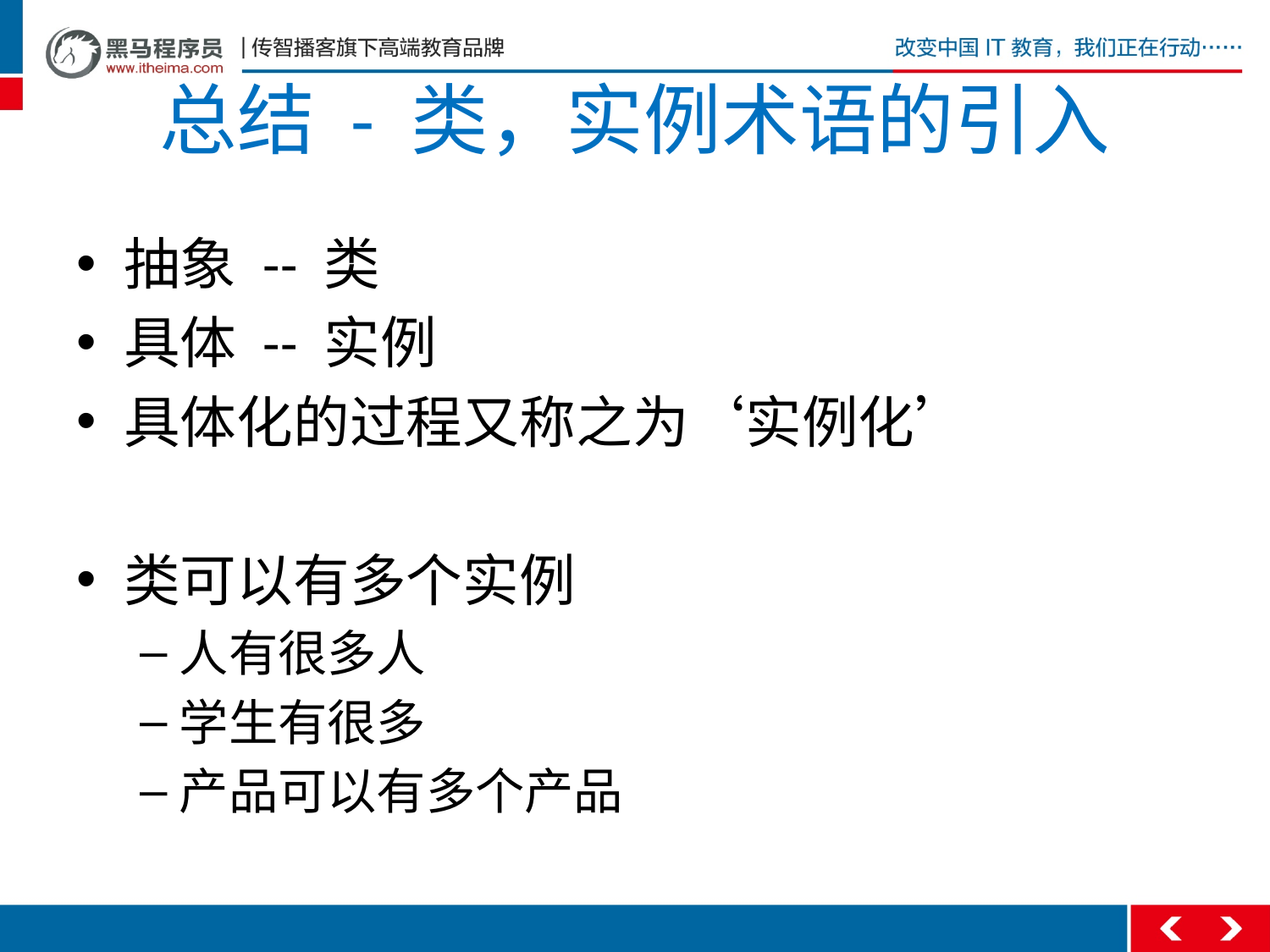

# 总结 - 类，实例术语的引入
抽象 -- 类
具体 -- 实例
具体化的过程又称之为‘实例化’

类可以有多个实例
人有很多人
学生有很多
产品可以有多个产品